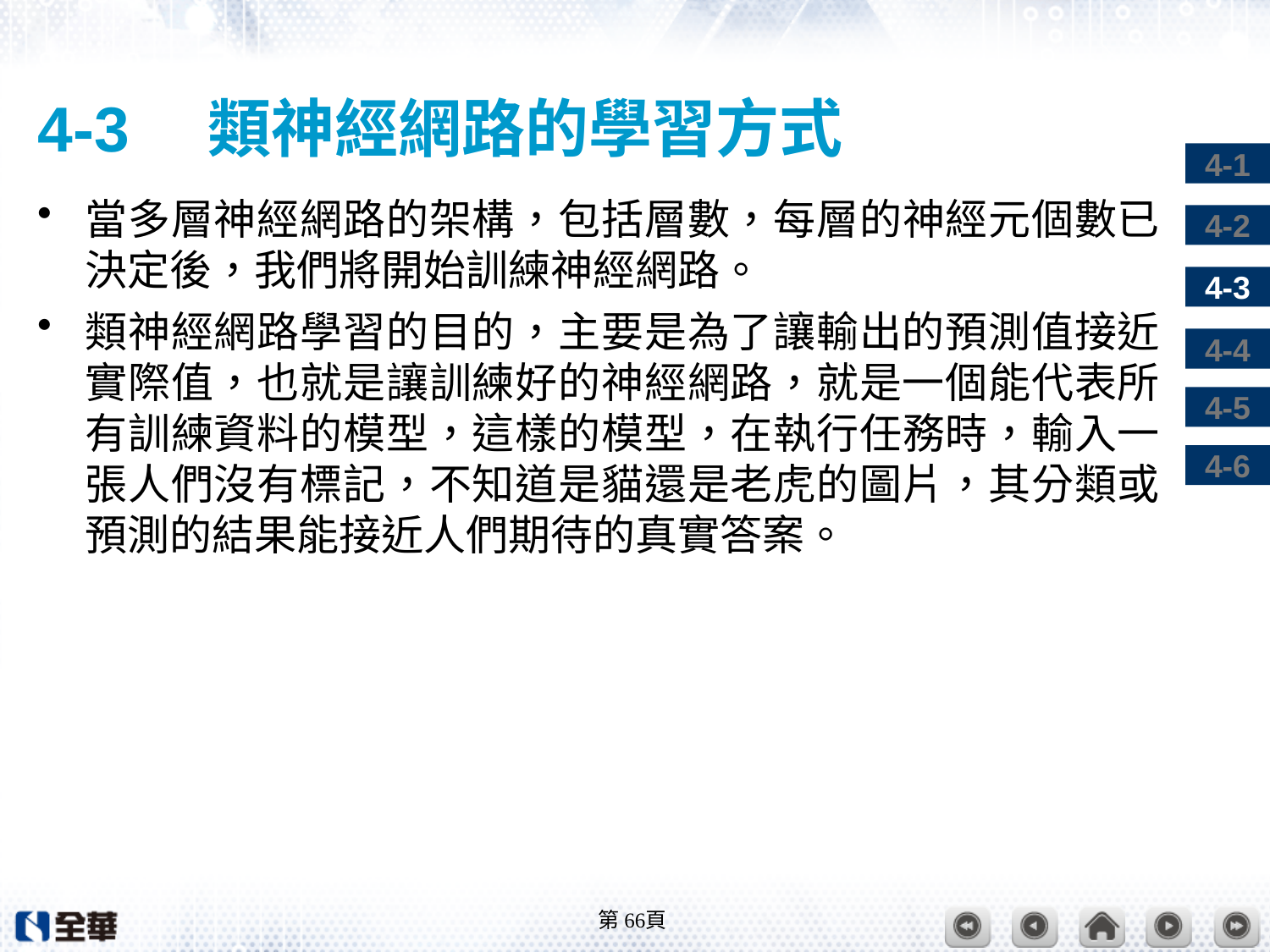

# 4-3　類神經網路的學習方式
當多層神經網路的架構，包括層數，每層的神經元個數已決定後，我們將開始訓練神經網路。
類神經網路學習的目的，主要是為了讓輸出的預測值接近實際值，也就是讓訓練好的神經網路，就是一個能代表所有訓練資料的模型，這樣的模型，在執行任務時，輸入一張人們沒有標記，不知道是貓還是老虎的圖片，其分類或預測的結果能接近人們期待的真實答案。